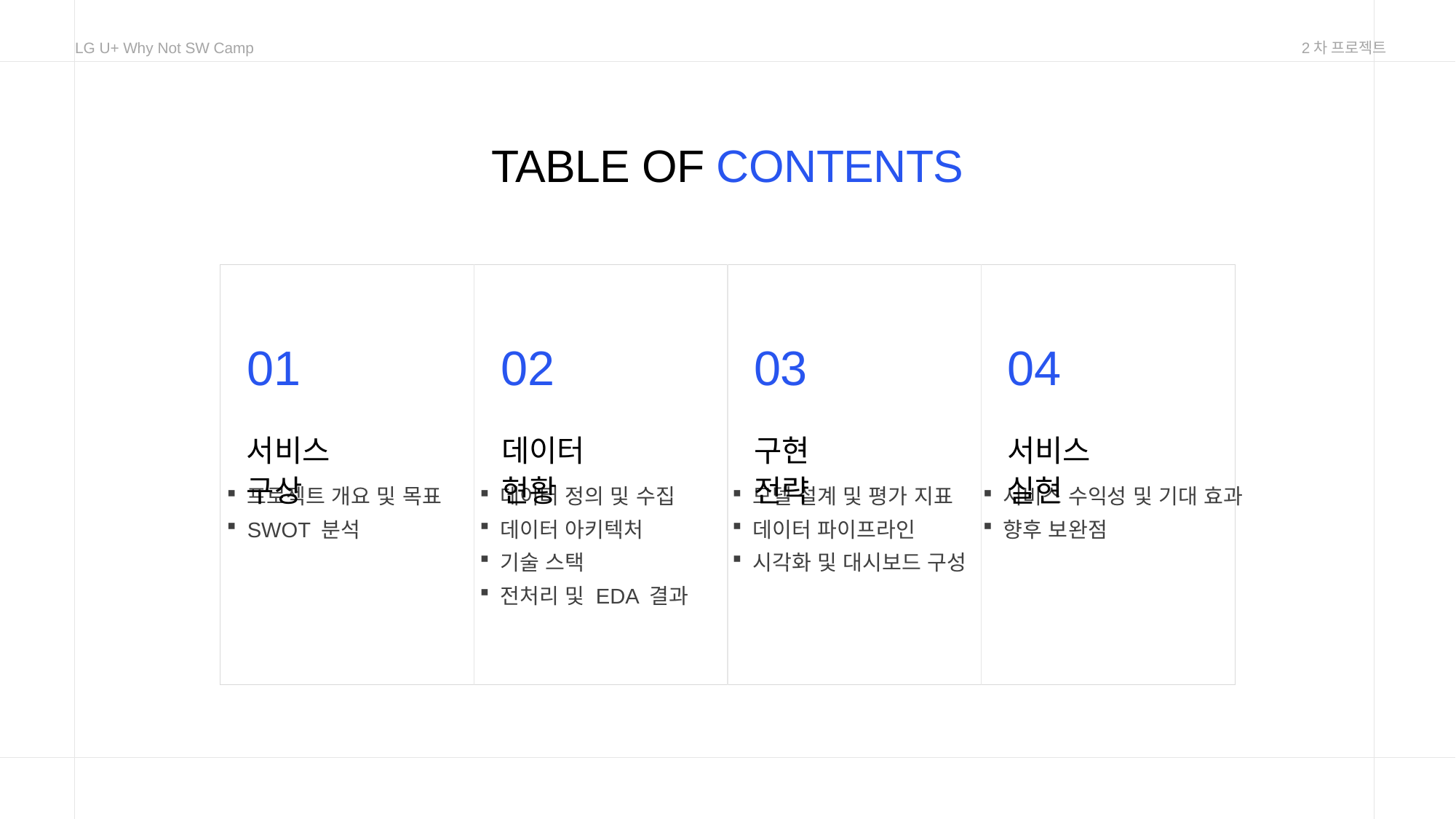

LG U+ Why Not SW Camp
2차 프로젝트
TABLE OF CONTENTS

01
02
03
04
서비스 구상
데이터 현황
구현 전략
서비스 실현
프로젝트 개요 및 목표
SWOT 분석

데이터 정의 및 수집
데이터 아키텍처
기술 스택
전처리 및 EDA 결과
모델 설계 및 평가 지표
데이터 파이프라인
시각화 및 대시보드 구성

서비스 수익성 및 기대 효과
향후 보완점